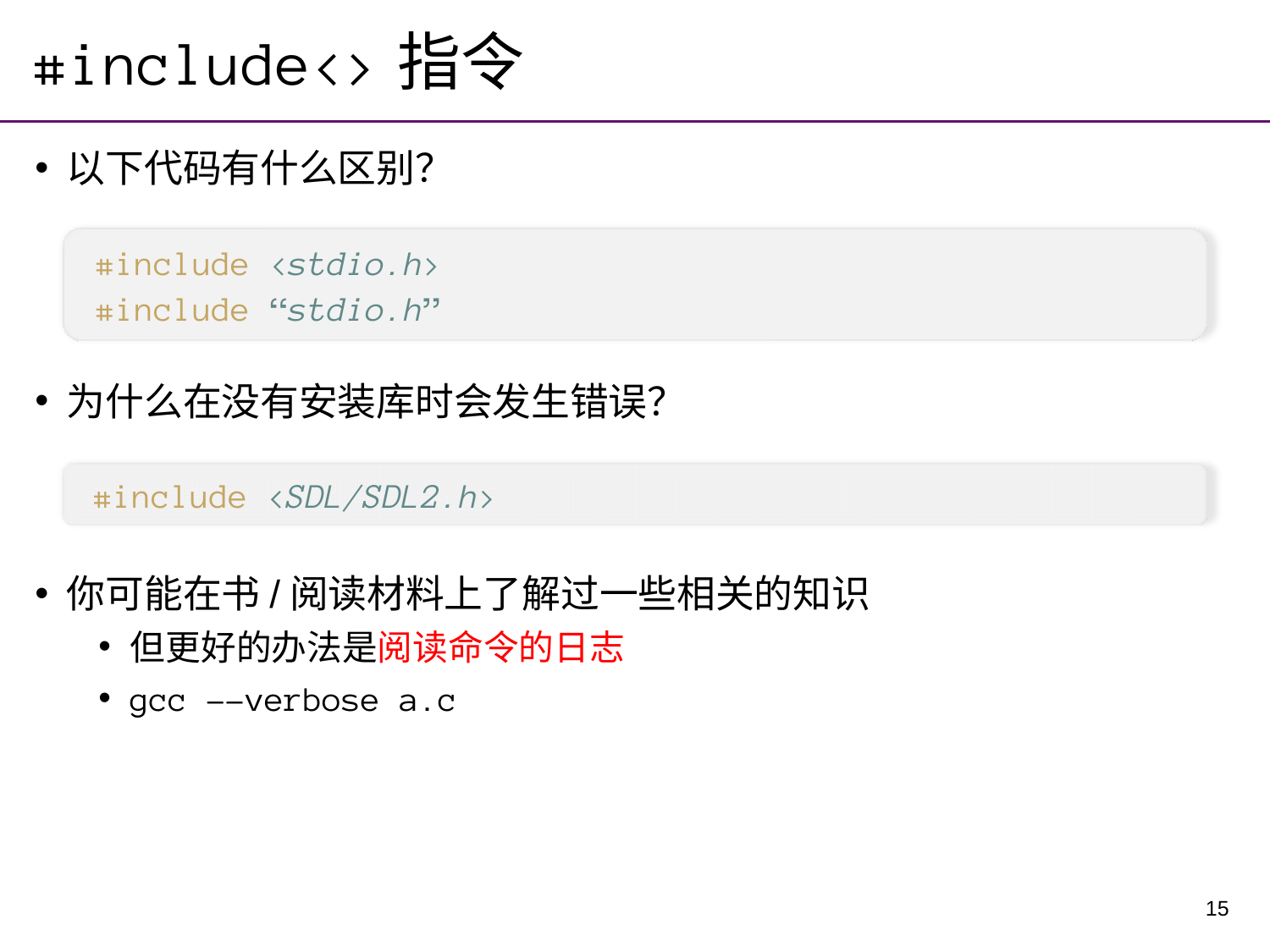

# #include<>指令
以下代码有什么区别？

为什么在没有安装库时会发生错误？

你可能在书/阅读材料上了解过一些相关的知识
但更好的办法是阅读命令的日志
gcc --verbose a.c

#include <stdio.h>
#include “stdio.h”
#include <SDL/SDL2.h>
15